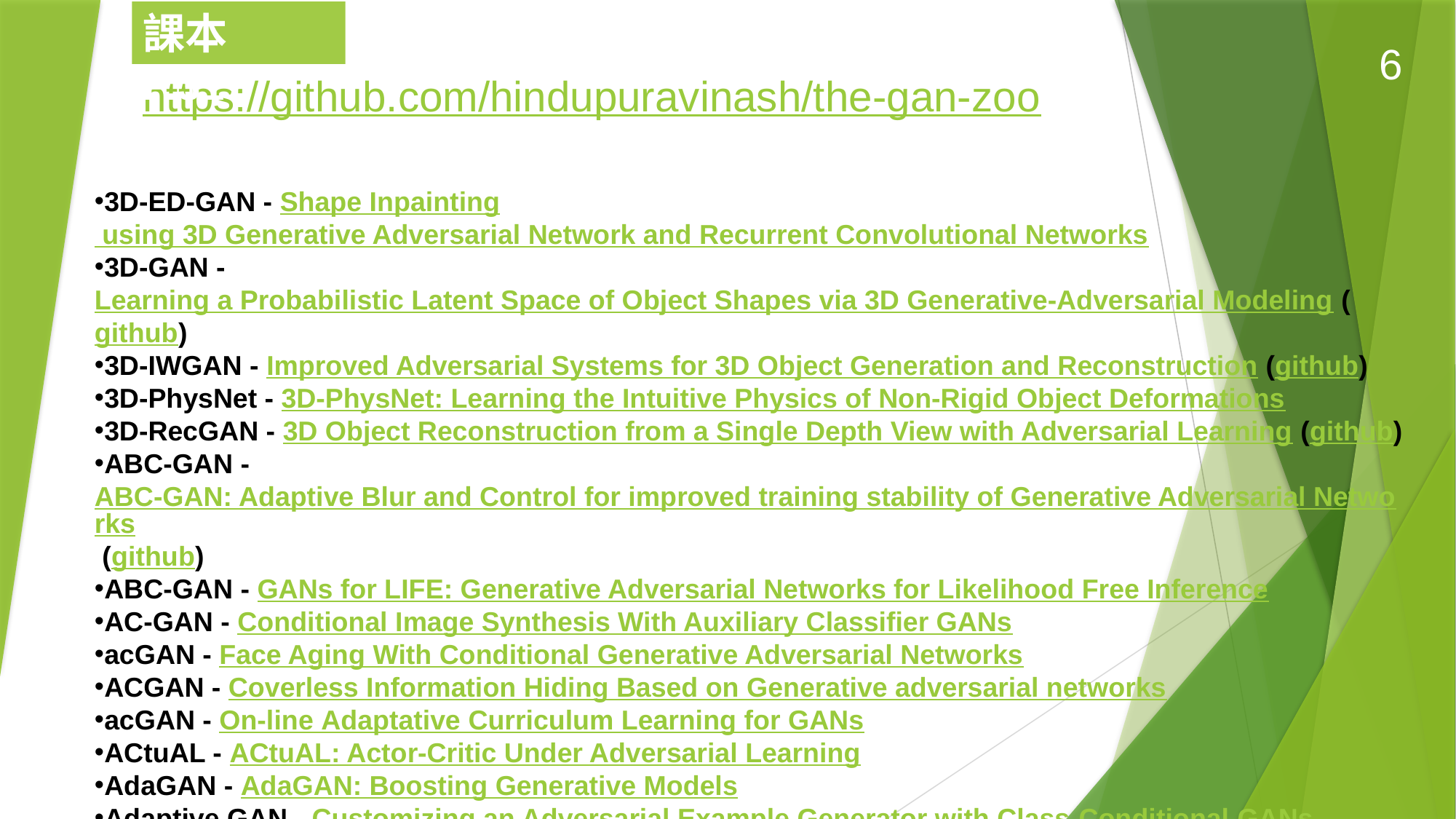

課本P.317
6
https://github.com/hindupuravinash/the-gan-zoo
3D-ED-GAN - Shape Inpainting using 3D Generative Adversarial Network and Recurrent Convolutional Networks
3D-GAN - Learning a Probabilistic Latent Space of Object Shapes via 3D Generative-Adversarial Modeling (github)
3D-IWGAN - Improved Adversarial Systems for 3D Object Generation and Reconstruction (github)
3D-PhysNet - 3D-PhysNet: Learning the Intuitive Physics of Non-Rigid Object Deformations
3D-RecGAN - 3D Object Reconstruction from a Single Depth View with Adversarial Learning (github)
ABC-GAN - ABC-GAN: Adaptive Blur and Control for improved training stability of Generative Adversarial Networks (github)
ABC-GAN - GANs for LIFE: Generative Adversarial Networks for Likelihood Free Inference
AC-GAN - Conditional Image Synthesis With Auxiliary Classifier GANs
acGAN - Face Aging With Conditional Generative Adversarial Networks
ACGAN - Coverless Information Hiding Based on Generative adversarial networks
acGAN - On-line Adaptative Curriculum Learning for GANs
ACtuAL - ACtuAL: Actor-Critic Under Adversarial Learning
AdaGAN - AdaGAN: Boosting Generative Models
Adaptive GAN - Customizing an Adversarial Example Generator with Class-Conditional GANs